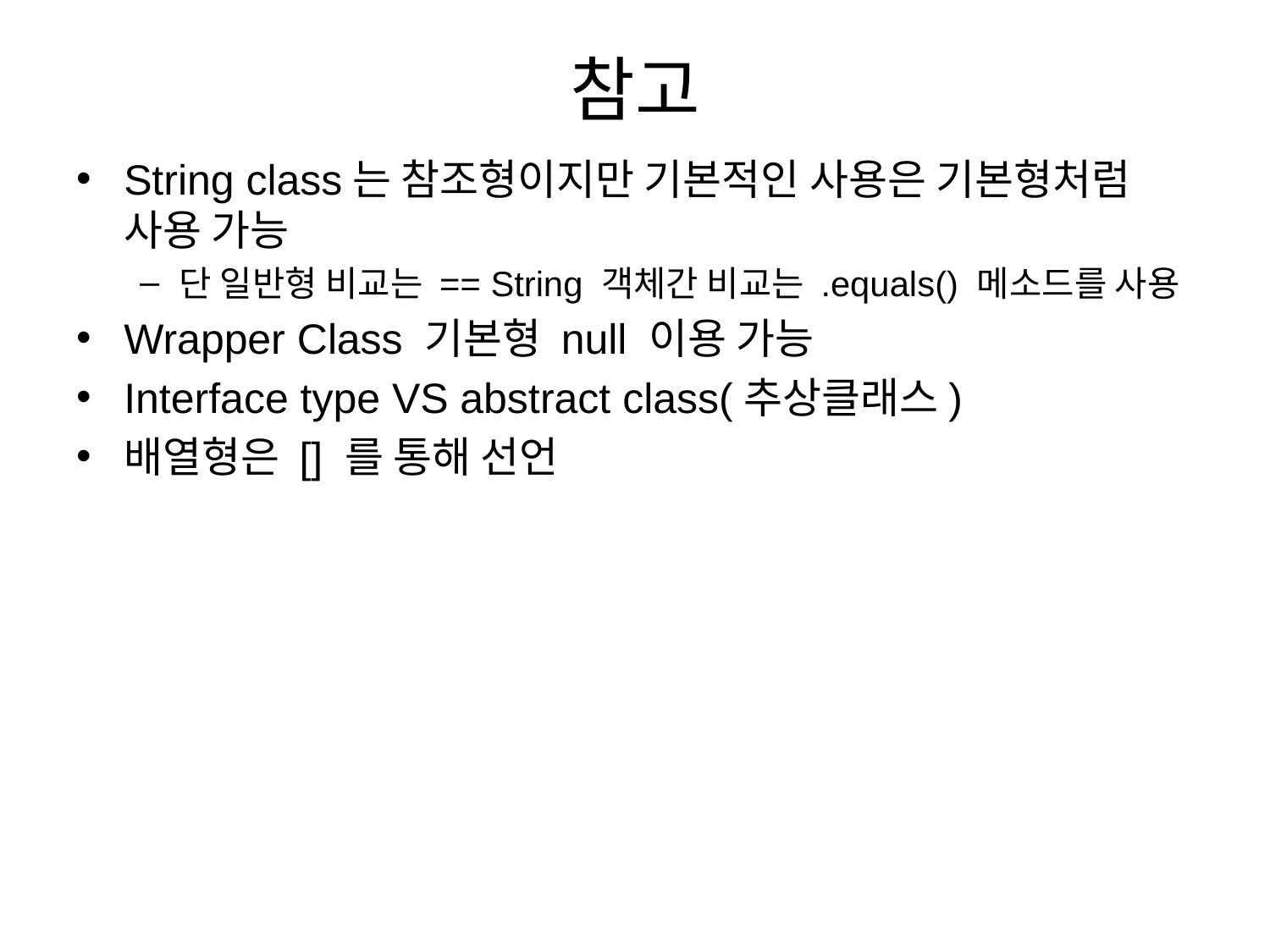

# 참고
String class는 참조형이지만 기본적인 사용은 기본형처럼 사용 가능
단 일반형 비교는 == String 객체간 비교는 .equals() 메소드를 사용
Wrapper Class 기본형 null 이용 가능
Interface type VS abstract class(추상클래스)
배열형은 [] 를 통해 선언